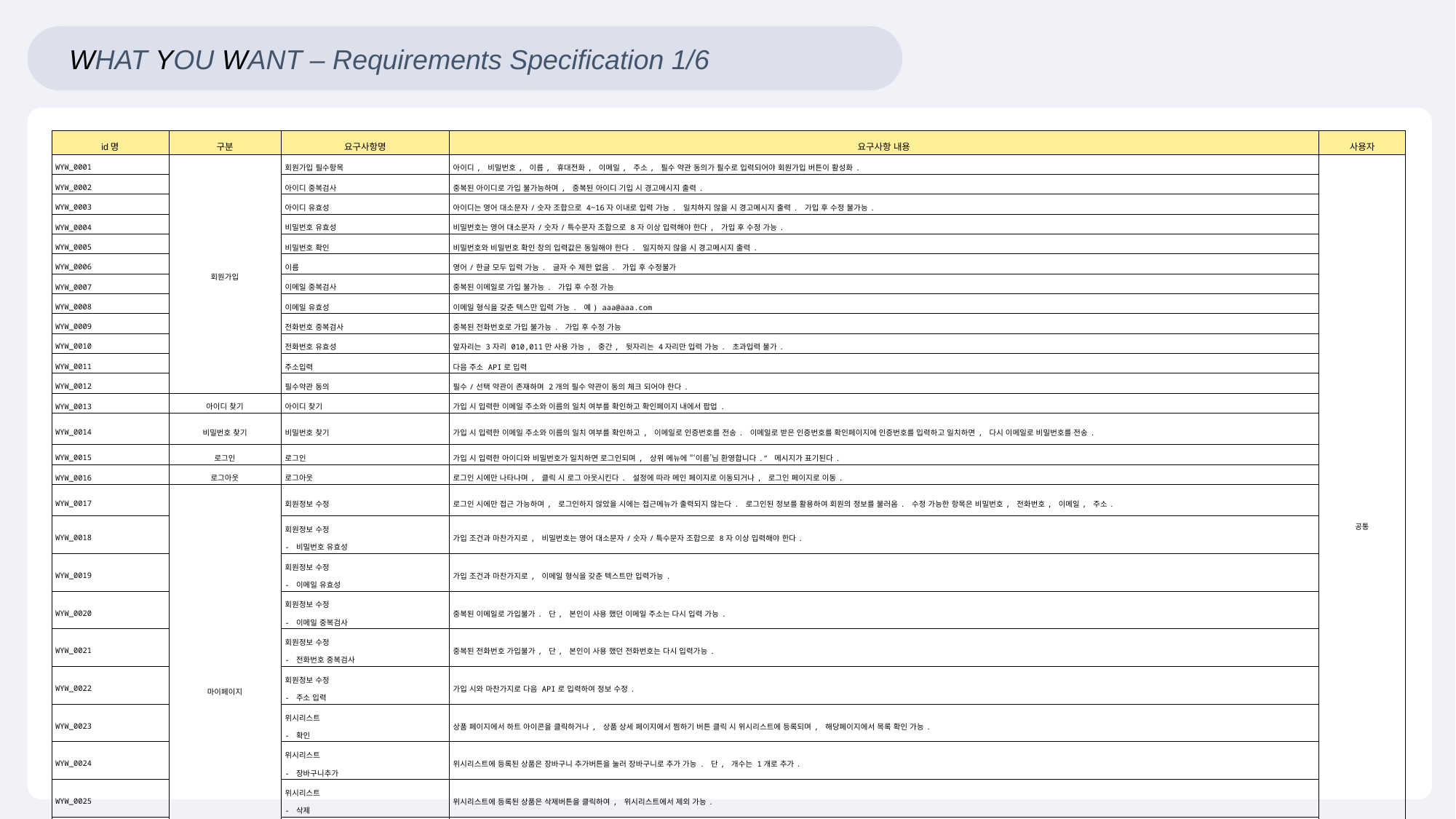

WHAT YOU WANT – Requirements Specification 1/6

| id명 | 구분 | 요구사항명 | 요구사항 내용 | 사용자 |
| --- | --- | --- | --- | --- |
| WYW\_0001 | 회원가입 | 회원가입 필수항목 | 아이디, 비밀번호, 이름, 휴대전화, 이메일, 주소, 필수 약관 동의가 필수로 입력되어야 회원가입 버튼이 활성화. | 공통 |
| WYW\_0002 |  | 아이디 중복검사 | 중복된 아이디로 가입 불가능하며, 중복된 아이디 기입 시 경고메시지 출력. |  |
| WYW\_0003 |  | 아이디 유효성 | 아이디는 영어 대소문자/숫자 조합으로 4~16자 이내로 입력 가능. 일치하지 않을 시 경고메시지 출력. 가입 후 수정 불가능. |  |
| WYW\_0004 |  | 비밀번호 유효성 | 비밀번호는 영어 대소문자/숫자/특수문자 조합으로 8자 이상 입력해야 한다, 가입 후 수정 가능. |  |
| WYW\_0005 |  | 비밀번호 확인 | 비밀번호와 비밀번호 확인 창의 입력값은 동일해야 한다. 일지하지 않을 시 경고메시지 출력. |  |
| WYW\_0006 |  | 이름 | 영어/한글 모두 입력 가능. 글자 수 제한 없음. 가입 후 수정불가 |  |
| WYW\_0007 |  | 이메일 중복검사 | 중복된 이메일로 가입 불가능. 가입 후 수정 가능 |  |
| WYW\_0008 |  | 이메일 유효성 | 이메일 형식을 갖춘 텍스만 입력 가능. 예) aaa@aaa.com |  |
| WYW\_0009 |  | 전화번호 중복검사 | 중복된 전화번호로 가입 불가능. 가입 후 수정 가능 |  |
| WYW\_0010 |  | 전화번호 유효성 | 앞자리는 3자리 010,011만 사용 가능, 중간, 뒷자리는 4자리만 입력 가능. 초과입력 불가. |  |
| WYW\_0011 |  | 주소입력 | 다음 주소 API로 입력 |  |
| WYW\_0012 |  | 필수약관 동의 | 필수/선택 약관이 존재하며 2개의 필수 약관이 동의 체크 되어야 한다. |  |
| WYW\_0013 | 아이디 찾기 | 아이디 찾기 | 가입 시 입력한 이메일 주소와 이름의 일치 여부를 확인하고 확인페이지 내에서 팝업. |  |
| WYW\_0014 | 비밀번호 찾기 | 비밀번호 찾기 | 가입 시 입력한 이메일 주소와 이름의 일치 여부를 확인하고, 이메일로 인증번호를 전송. 이메일로 받은 인증번호를 확인페이지에 인증번호를 입력하고 일치하면, 다시 이메일로 비밀번호를 전송. |  |
| WYW\_0015 | 로그인 | 로그인 | 가입 시 입력한 아이디와 비밀번호가 일치하면 로그인되며, 상위 메뉴에 “‘이름’님 환영합니다.“ 메시지가 표기된다. |  |
| WYW\_0016 | 로그아웃 | 로그아웃 | 로그인 시에만 나타나며, 클릭 시 로그 아웃시킨다. 설정에 따라 메인 페이지로 이동되거나, 로그인 페이지로 이동. |  |
| WYW\_0017 | 마이페이지 | 회원정보 수정 | 로그인 시에만 접근 가능하며, 로그인하지 않았을 시에는 접근메뉴가 출력되지 않는다. 로그인된 정보를 활용하여 회원의 정보를 불러옴. 수정 가능한 항목은 비밀번호, 전화번호, 이메일, 주소. |  |
| WYW\_0018 |  | 회원정보 수정 - 비밀번호 유효성 | 가입 조건과 마찬가지로, 비밀번호는 영어 대소문자/숫자/특수문자 조합으로 8자 이상 입력해야 한다. |  |
| WYW\_0019 |  | 회원정보 수정 - 이메일 유효성 | 가입 조건과 마찬가지로, 이메일 형식을 갖춘 텍스트만 입력가능. |  |
| WYW\_0020 |  | 회원정보 수정 - 이메일 중복검사 | 중복된 이메일로 가입불가. 단, 본인이 사용 했던 이메일 주소는 다시 입력 가능. |  |
| WYW\_0021 |  | 회원정보 수정 - 전화번호 중복검사 | 중복된 전화번호 가입불가, 단, 본인이 사용 했던 전화번호는 다시 입력가능. |  |
| WYW\_0022 |  | 회원정보 수정 - 주소 입력 | 가입 시와 마찬가지로 다음 API로 입력하여 정보 수정. |  |
| WYW\_0023 |  | 위시리스트 - 확인 | 상품 페이지에서 하트 아이콘을 클릭하거나, 상품 상세 페이지에서 찜하기 버튼 클릭 시 위시리스트에 등록되며, 해당페이지에서 목록 확인 가능. |  |
| WYW\_0024 |  | 위시리스트 - 장바구니추가 | 위시리스트에 등록된 상품은 장바구니 추가버튼을 눌러 장바구니로 추가 가능. 단, 개수는 1개로 추가. |  |
| WYW\_0025 |  | 위시리스트 - 삭제 | 위시리스트에 등록된 상품은 삭제버튼을 클릭하여, 위시리스트에서 제외 가능. |  |
| WYW\_0026 |  | 배송현황 - 배송준비 리스트 | 주문한 상품의 진행상황이 “배송준비”중일 때 해당 주문내역이 배송준비 리스트에서 확인 가능 |  |
| WYW\_0027 |  | 배송현황 - 배송준비 리스트 상세 | 배송준비 리스트에 있는 “주문상품”텍스트를 클릭하거나, 우측에 있는 주문 상세 버튼 클릭 시 세부내역확인 가능. 확인가능 정보는 배송상품, 상품 개수, 단가, 총금액, 배송료, 수취인, 수취주소, 연락처, 주문요청일. |  |